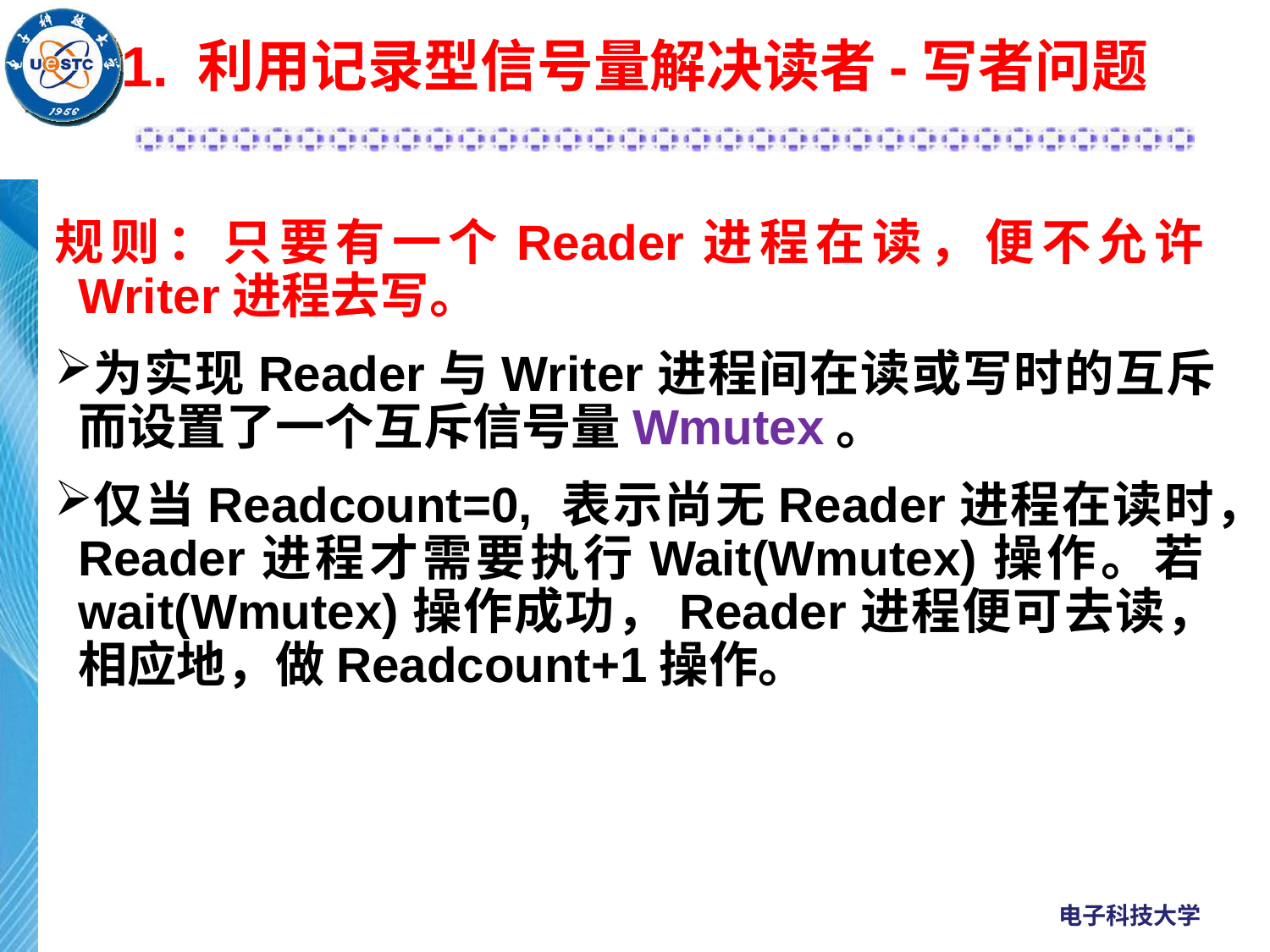

# 1. 利用记录型信号量解决读者-写者问题
规则：只要有一个Reader进程在读，便不允许Writer进程去写。
为实现Reader与Writer进程间在读或写时的互斥而设置了一个互斥信号量Wmutex。
仅当Readcount=0, 表示尚无Reader进程在读时，Reader进程才需要执行Wait(Wmutex)操作。若wait(Wmutex)操作成功，Reader进程便可去读，相应地，做Readcount+1操作。